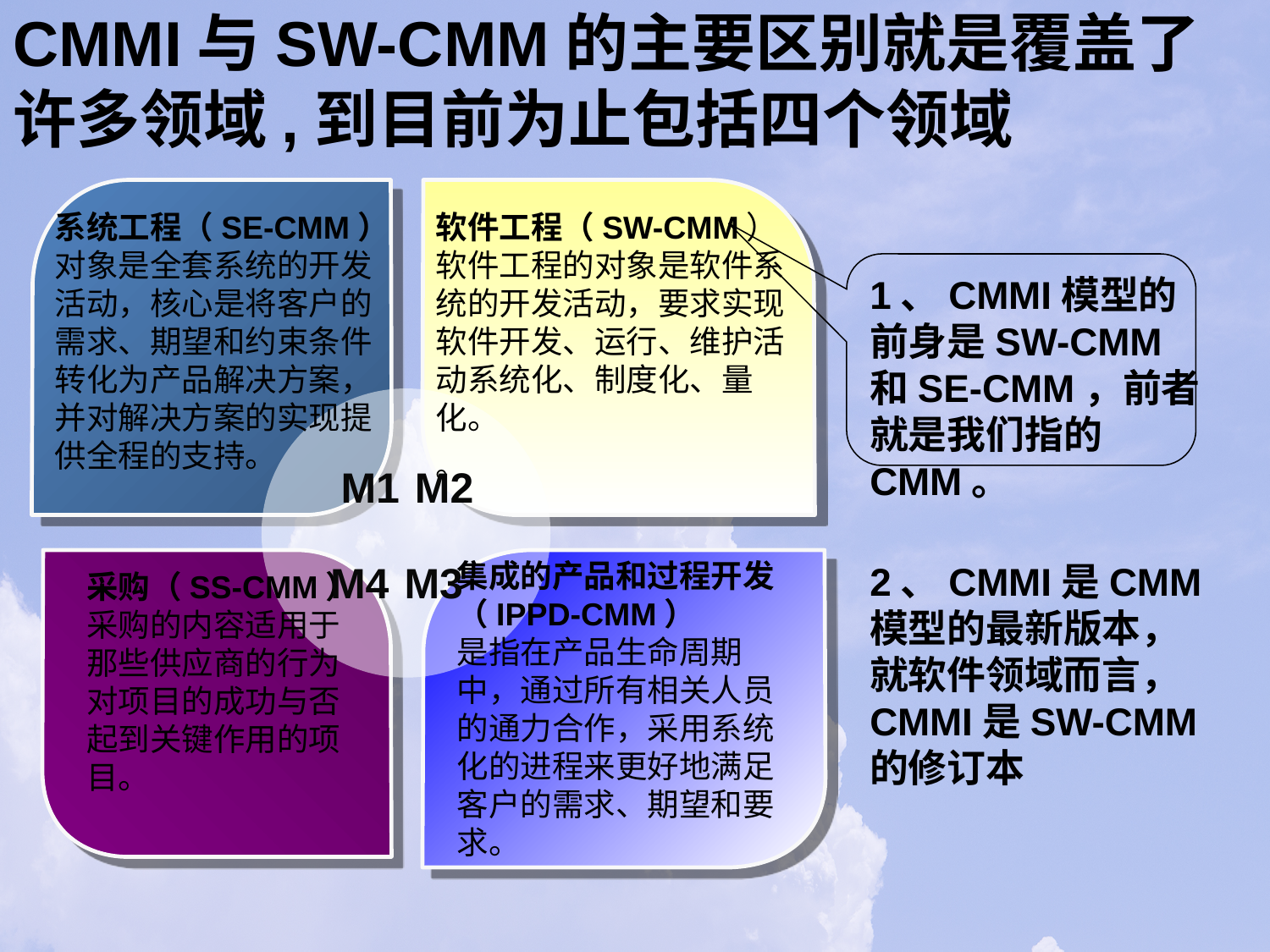

# CMMI与SW-CMM的主要区别就是覆盖了许多领域,到目前为止包括四个领域

系统工程（SE-CMM）
对象是全套系统的开发活动，核心是将客户的需求、期望和约束条件转化为产品解决方案，并对解决方案的实现提供全程的支持。
软件工程（SW-CMM）
软件工程的对象是软件系统的开发活动，要求实现软件开发、运行、维护活动系统化、制度化、量化。
。

1、CMMI模型的前身是SW-CMM和SE-CMM，前者就是我们指的CMM。

2、CMMI是CMM模型的最新版本，就软件领域而言，CMMI是SW-CMM的修订本

M1
M2

M4
M3

集成的产品和过程开发（IPPD-CMM）
是指在产品生命周期中，通过所有相关人员的通力合作，采用系统化的进程来更好地满足客户的需求、期望和要求。
采购（SS-CMM）
采购的内容适用于那些供应商的行为对项目的成功与否起到关键作用的项目。